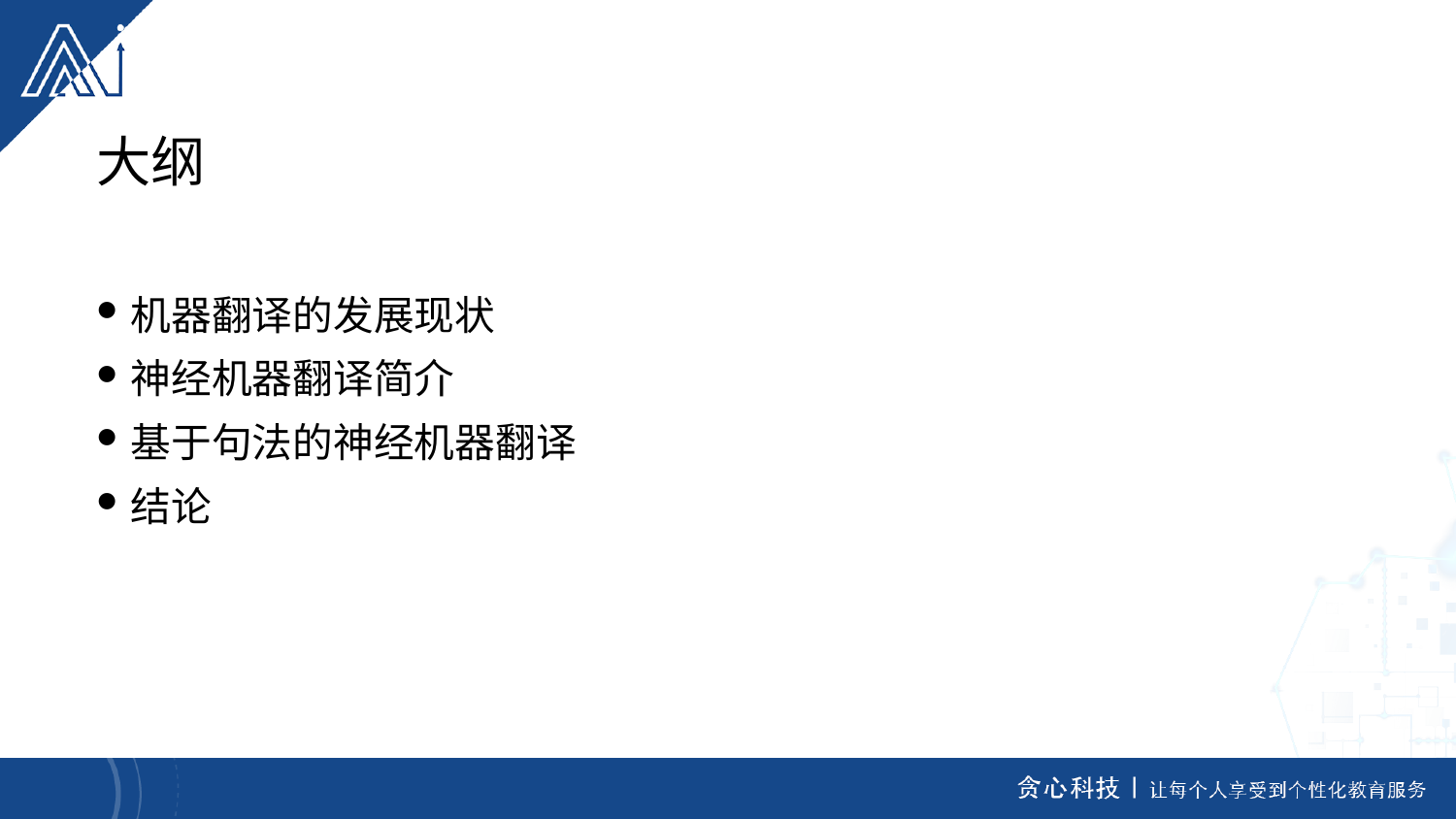

# 大纲
机器翻译的发展现状
神经机器翻译简介
基于句法的神经机器翻译
结论